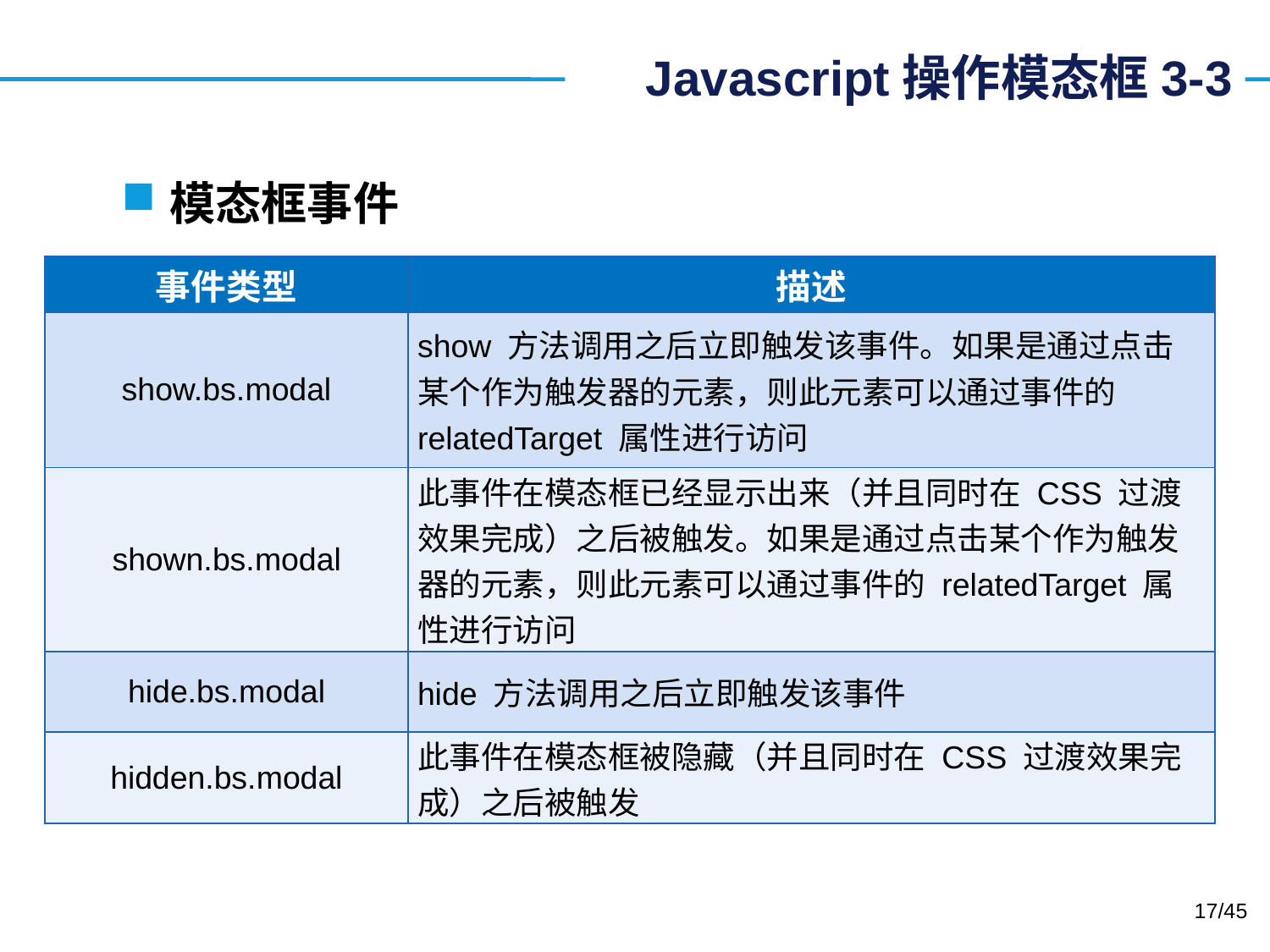

# Javascript操作模态框3-3
模态框事件
| 事件类型 | 描述 |
| --- | --- |
| show.bs.modal | show 方法调用之后立即触发该事件。如果是通过点击某个作为触发器的元素，则此元素可以通过事件的 relatedTarget 属性进行访问 |
| shown.bs.modal | 此事件在模态框已经显示出来（并且同时在 CSS 过渡效果完成）之后被触发。如果是通过点击某个作为触发器的元素，则此元素可以通过事件的 relatedTarget 属性进行访问 |
| hide.bs.modal | hide 方法调用之后立即触发该事件 |
| hidden.bs.modal | 此事件在模态框被隐藏（并且同时在 CSS 过渡效果完成）之后被触发 |
17/45